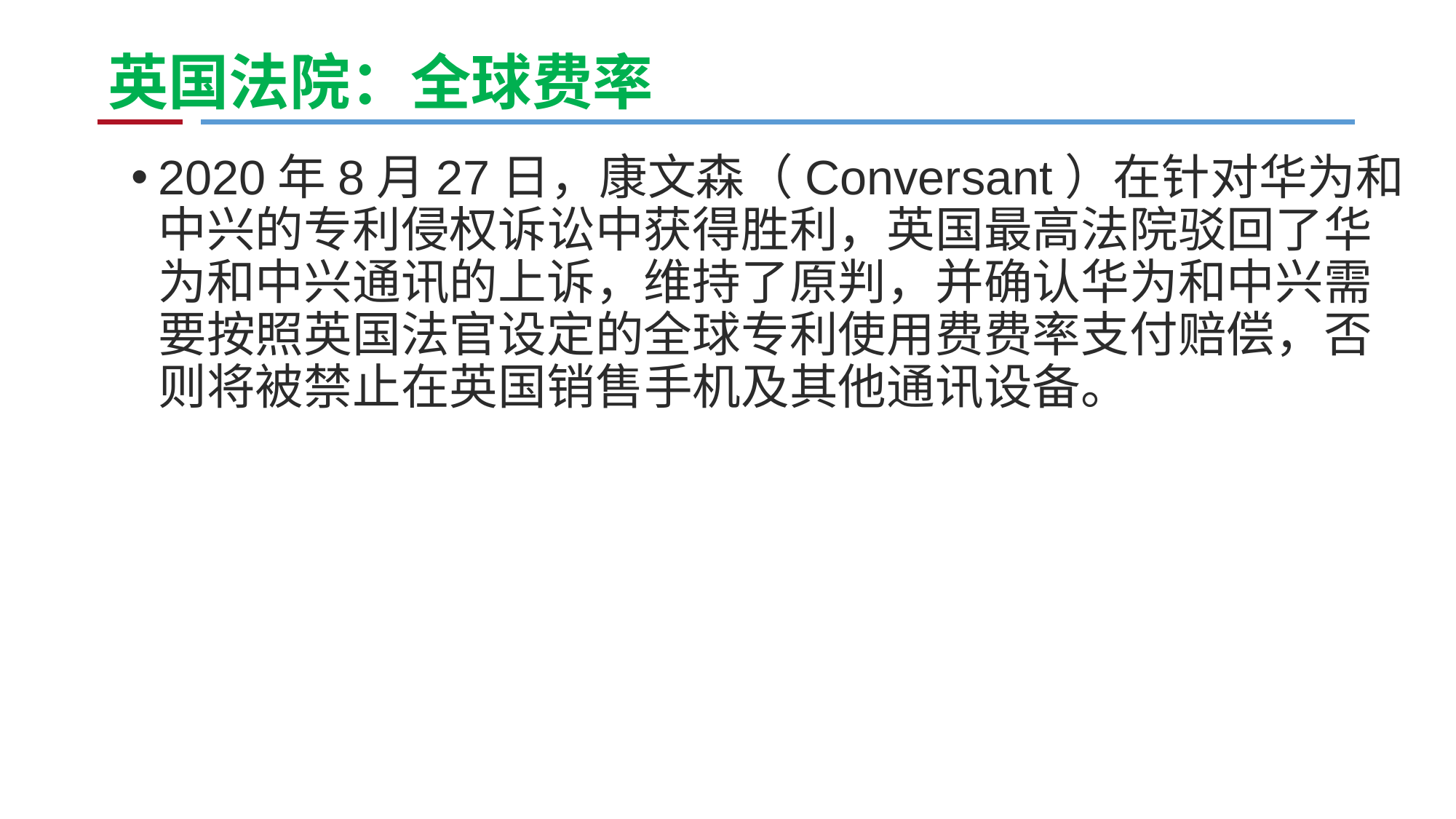

# 英国法院：全球费率
2020年8月27日，康文森（Conversant）在针对华为和中兴的专利侵权诉讼中获得胜利，英国最高法院驳回了华为和中兴通讯的上诉，维持了原判，并确认华为和中兴需要按照英国法官设定的全球专利使用费费率支付赔偿，否则将被禁止在英国销售手机及其他通讯设备。